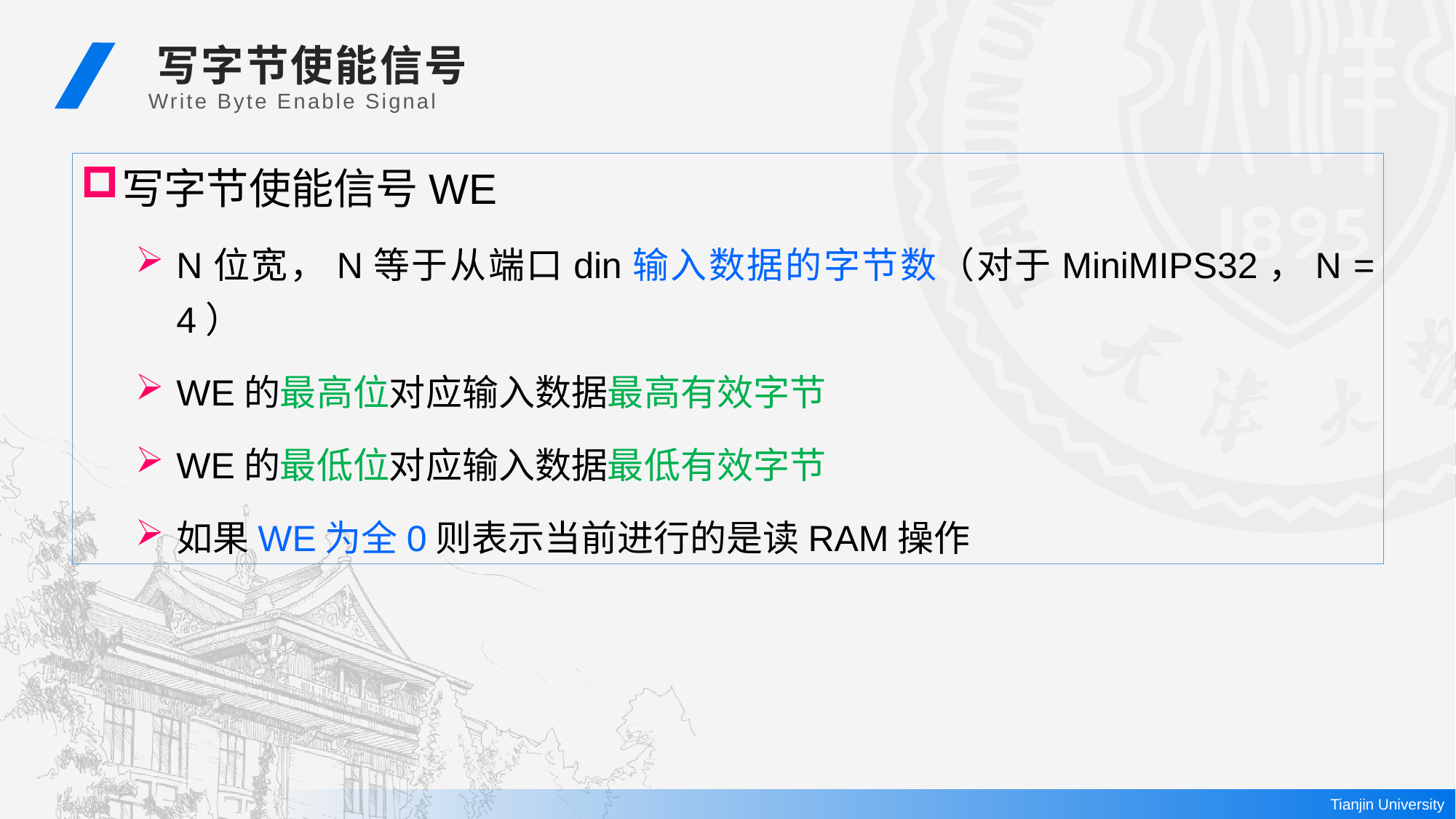

写字节使能信号
Write Byte Enable Signal
写字节使能信号WE
N位宽，N等于从端口din输入数据的字节数（对于MiniMIPS32，N = 4）
WE的最高位对应输入数据最高有效字节
WE的最低位对应输入数据最低有效字节
如果WE为全0则表示当前进行的是读RAM操作